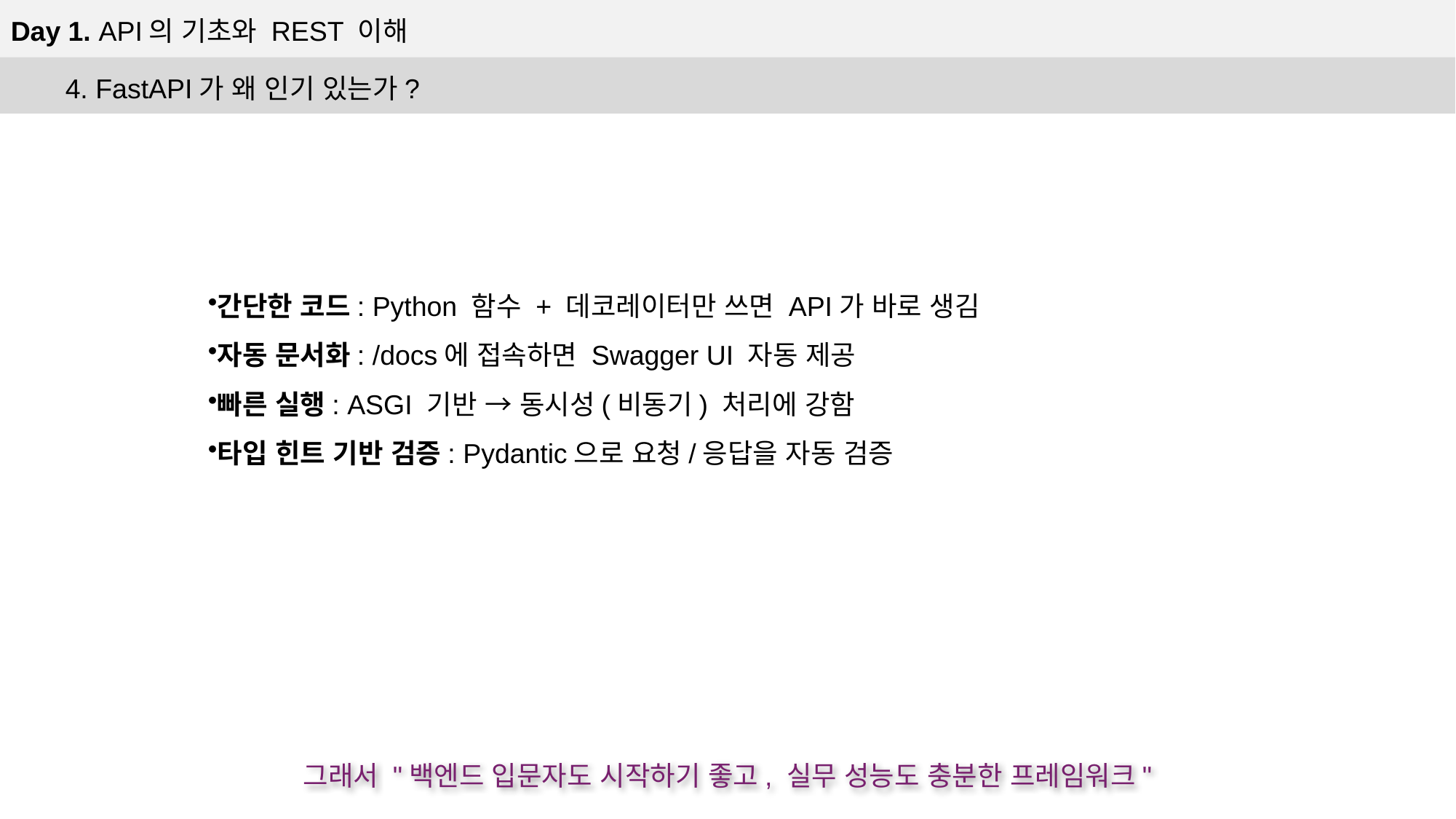

Day 1. API의 기초와 REST 이해
4. FastAPI가 왜 인기 있는가?
간단한 코드: Python 함수 + 데코레이터만 쓰면 API가 바로 생김
자동 문서화: /docs에 접속하면 Swagger UI 자동 제공
빠른 실행: ASGI 기반 → 동시성(비동기) 처리에 강함
타입 힌트 기반 검증: Pydantic으로 요청/응답을 자동 검증
그래서 "백엔드 입문자도 시작하기 좋고, 실무 성능도 충분한 프레임워크"